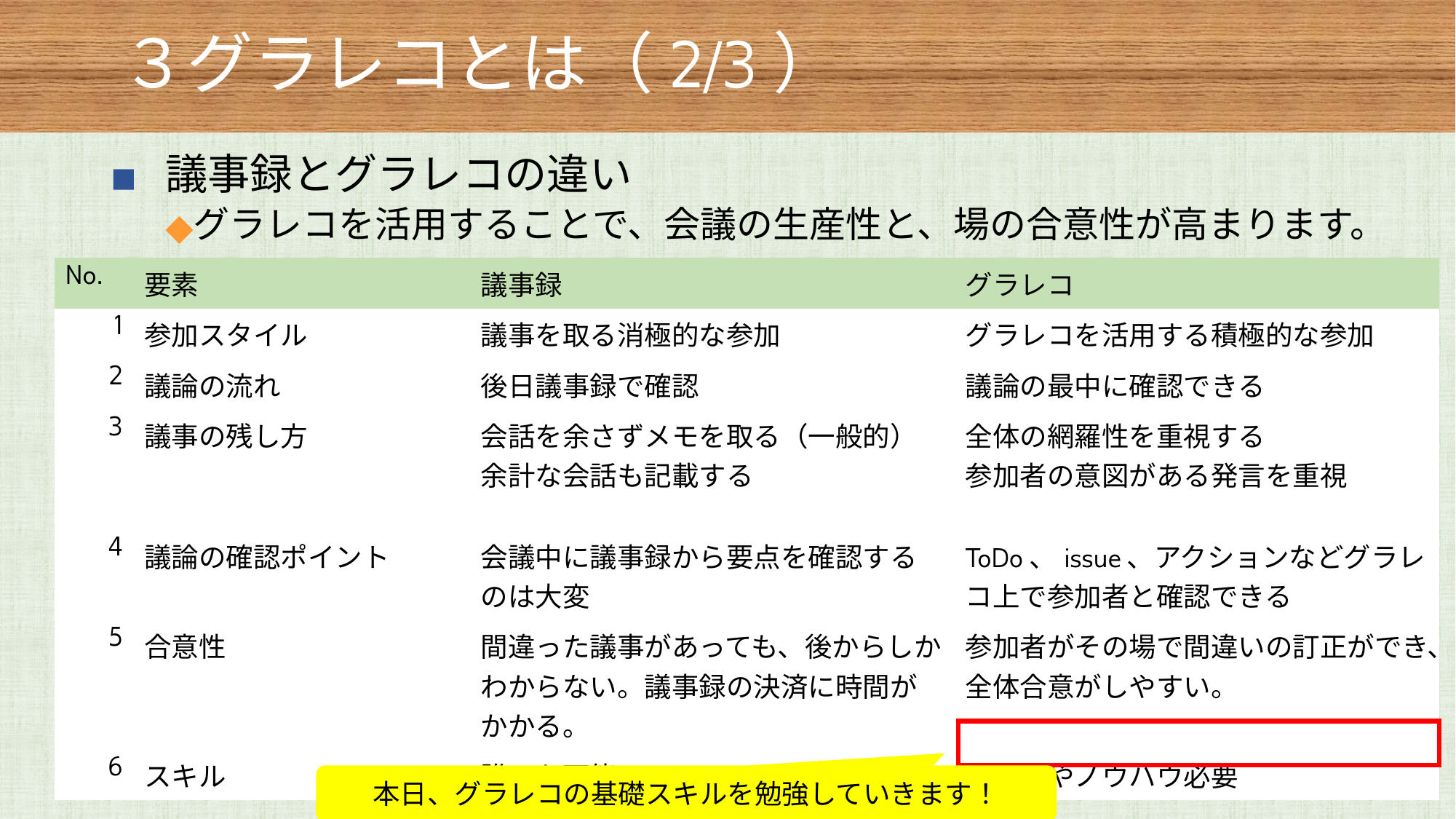

３グラレコとは（2/3）
議事録とグラレコの違い
グラレコを活用することで、会議の生産性と、場の合意性が高まります。
| No. | 要素 | 議事録 | グラレコ |
| --- | --- | --- | --- |
| 1 | 参加スタイル | 議事を取る消極的な参加 | グラレコを活用する積極的な参加 |
| 2 | 議論の流れ | 後日議事録で確認 | 議論の最中に確認できる |
| 3 | 議事の残し方 | 会話を余さずメモを取る（一般的） 余計な会話も記載する | 全体の網羅性を重視する 参加者の意図がある発言を重視 |
| 4 | 議論の確認ポイント | 会議中に議事録から要点を確認するのは大変 | ToDo、issue、アクションなどグラレコ上で参加者と確認できる |
| 5 | 合意性 | 間違った議事があっても、後からしかわからない。議事録の決済に時間がかかる。 | 参加者がその場で間違いの訂正ができ、全体合意がしやすい。 |
| 6 | スキル | 誰でも可能 | スキルやノウハウ必要 |

Code for Numazu
8
本日、グラレコの基礎スキルを勉強していきます！